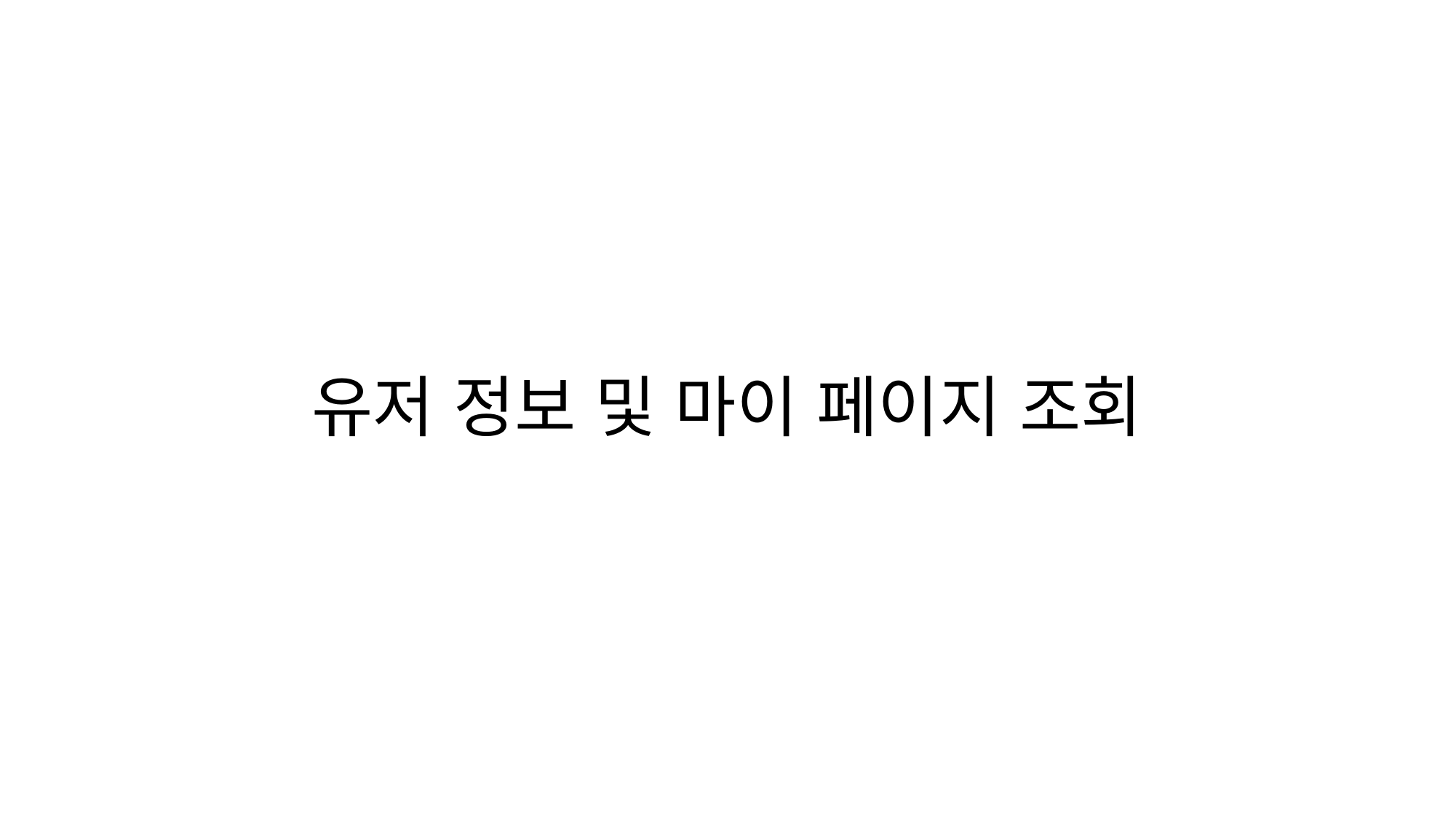

# 유저 정보 및 마이 페이지 조회